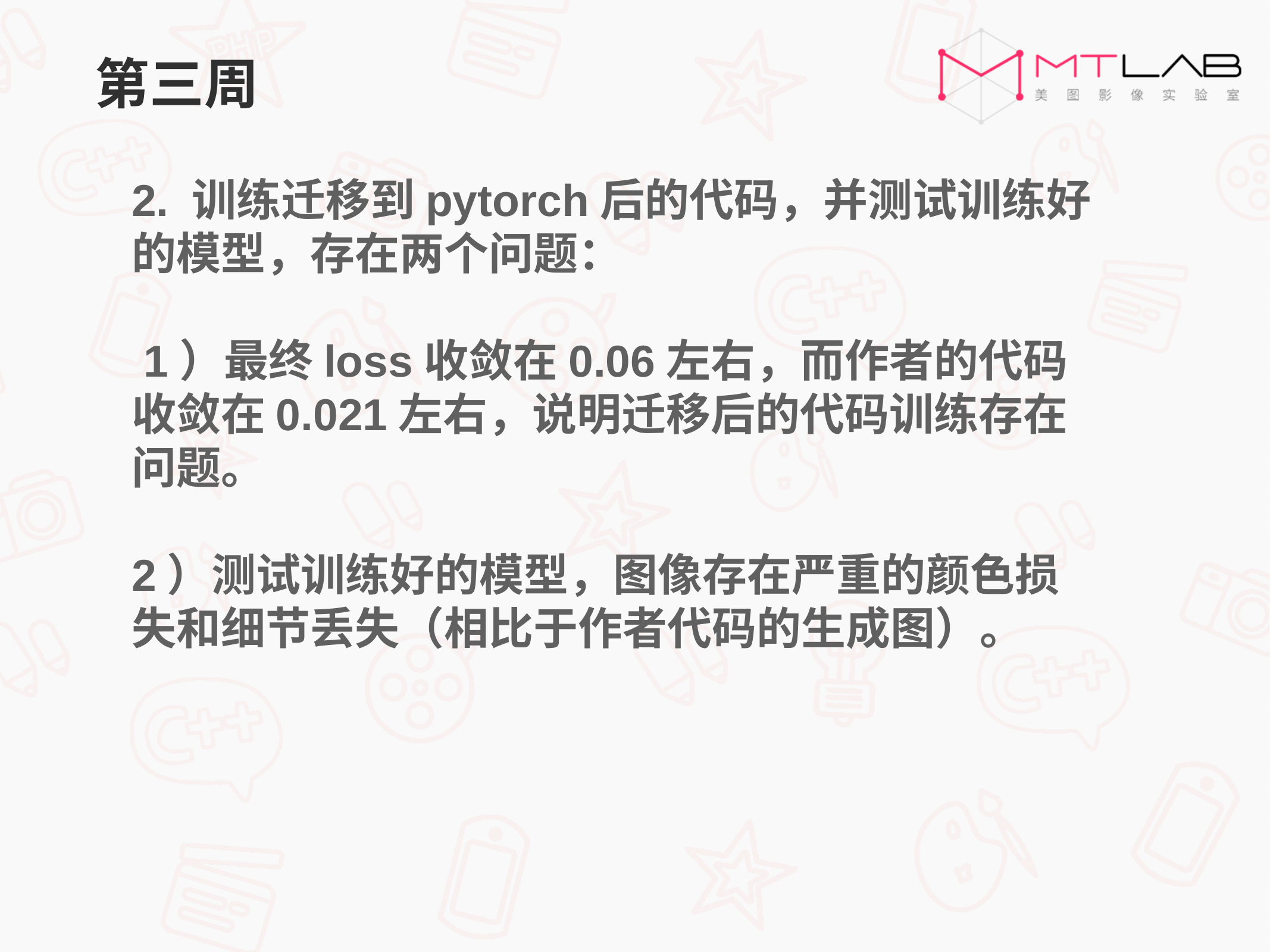

第三周

2. 训练迁移到pytorch后的代码，并测试训练好的模型，存在两个问题：

 1）最终loss收敛在0.06左右，而作者的代码收敛在0.021左右，说明迁移后的代码训练存在问题。

2）测试训练好的模型，图像存在严重的颜色损失和细节丢失（相比于作者代码的生成图）。